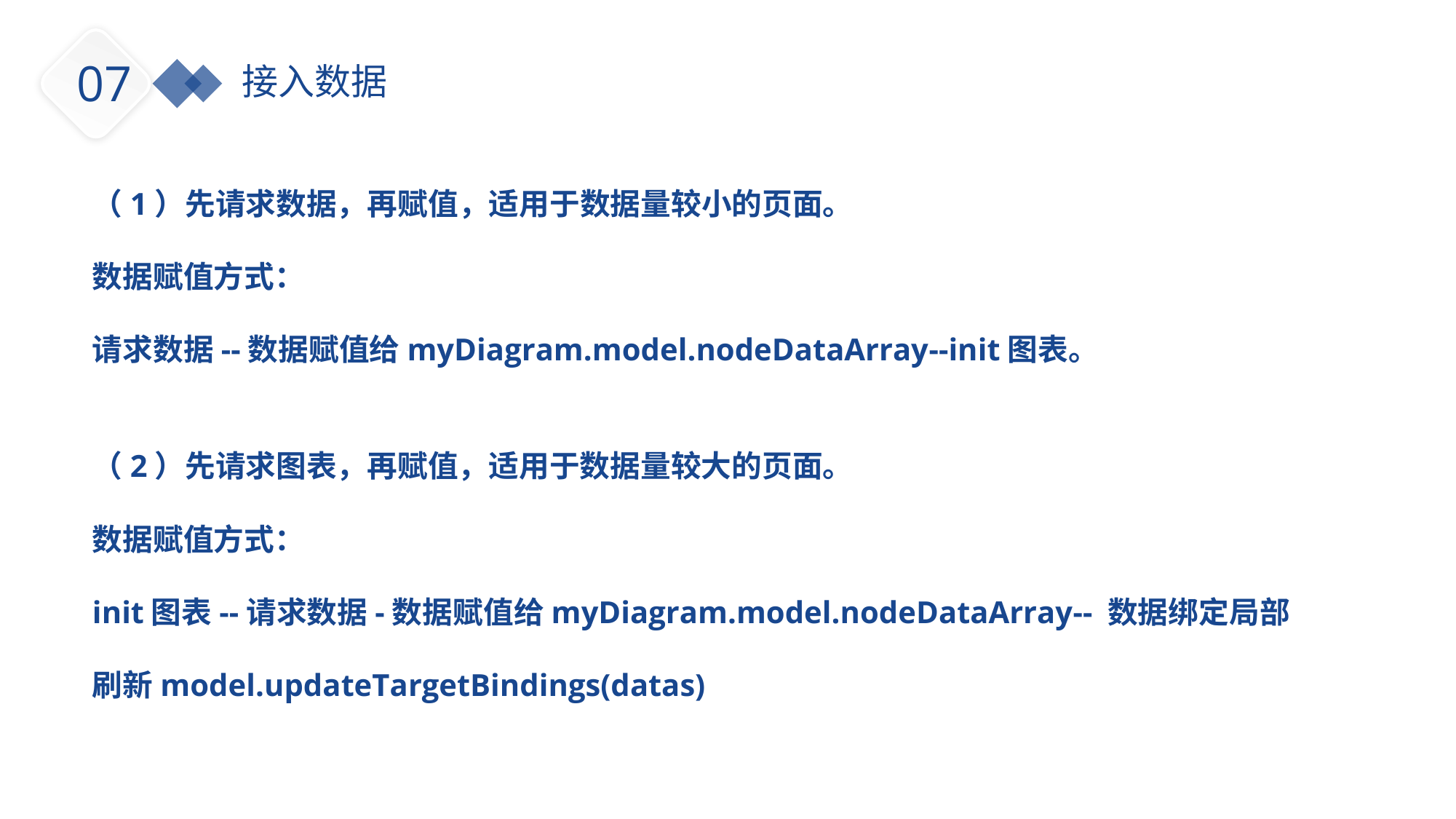

07
接入数据

（1）先请求数据，再赋值，适用于数据量较小的页面。
数据赋值方式：
请求数据--数据赋值给myDiagram.model.nodeDataArray--init图表。

（2）先请求图表，再赋值，适用于数据量较大的页面。
数据赋值方式：
init图表--请求数据-数据赋值给myDiagram.model.nodeDataArray-- 数据绑定局部刷新model.updateTargetBindings(datas)